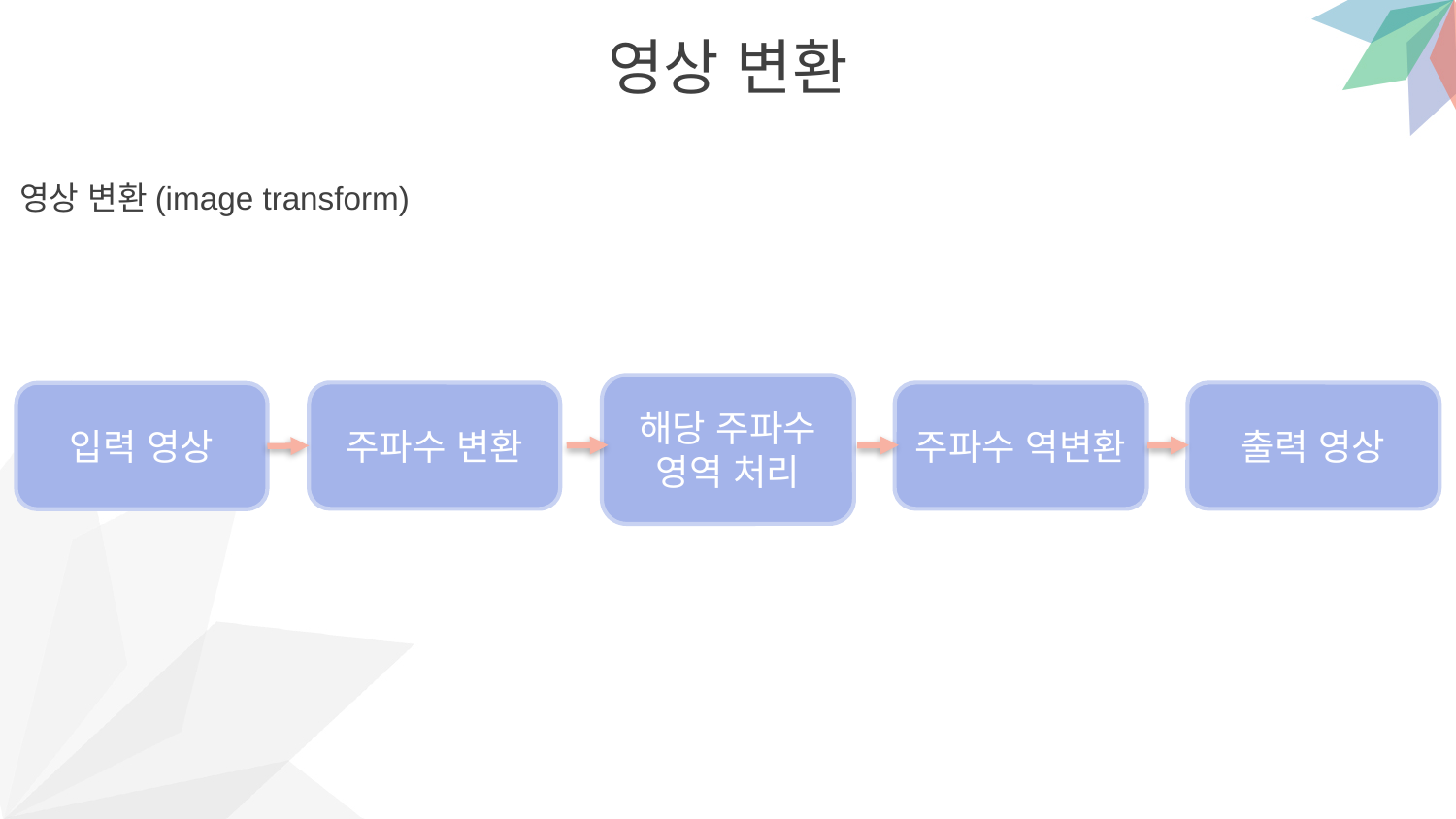

영상 변환
영상 변환(image transform)
해당 주파수
영역 처리
주파수 변환
주파수 역변환
출력 영상
입력 영상